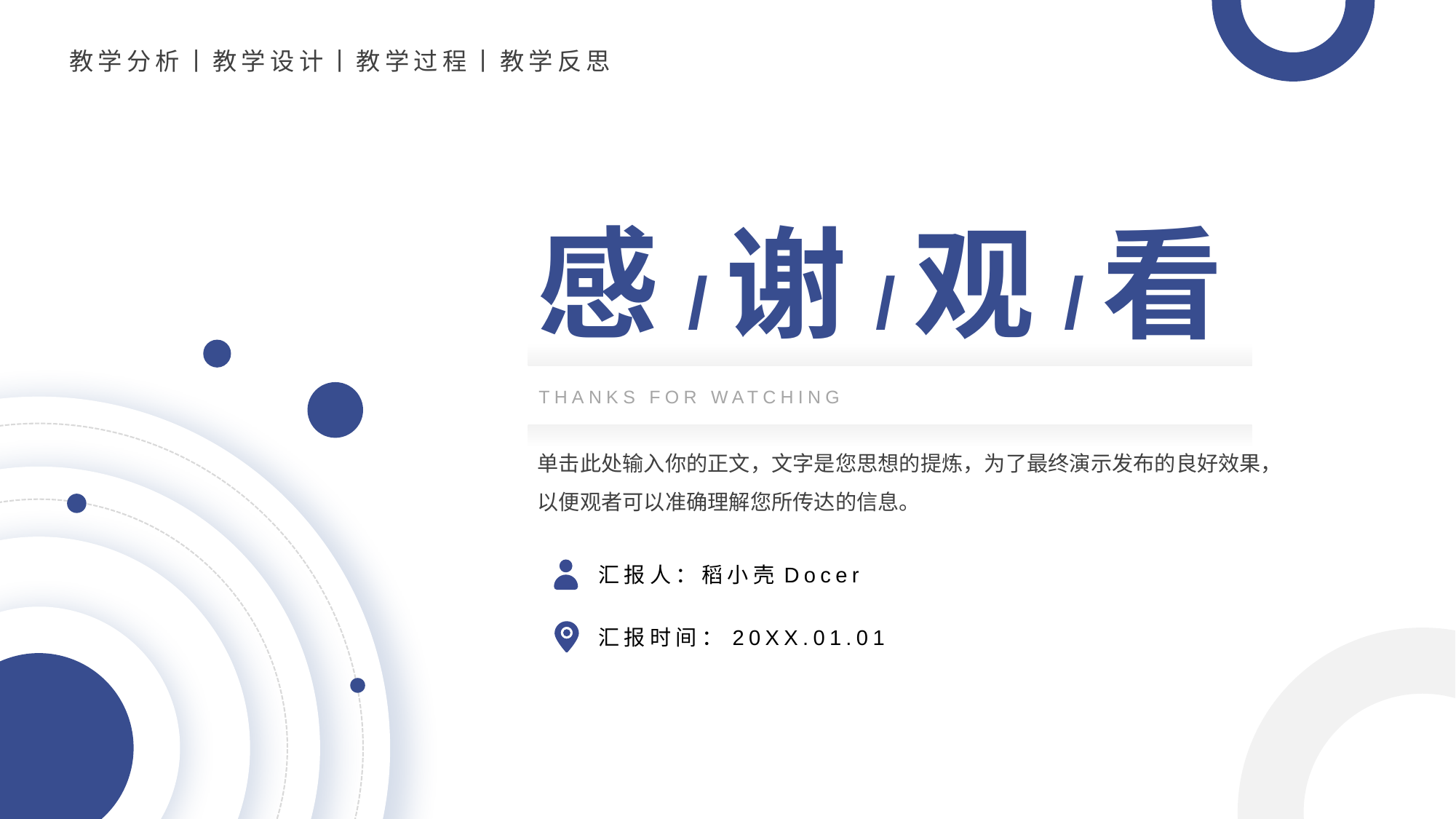

教学分析丨教学设计丨教学过程丨教学反思
感/谢/观/看

THANKS FOR WATCHING

单击此处输入你的正文，文字是您思想的提炼，为了最终演示发布的良好效果，以便观者可以准确理解您所传达的信息。
汇报人：稻小壳Docer

汇报时间：20XX.01.01